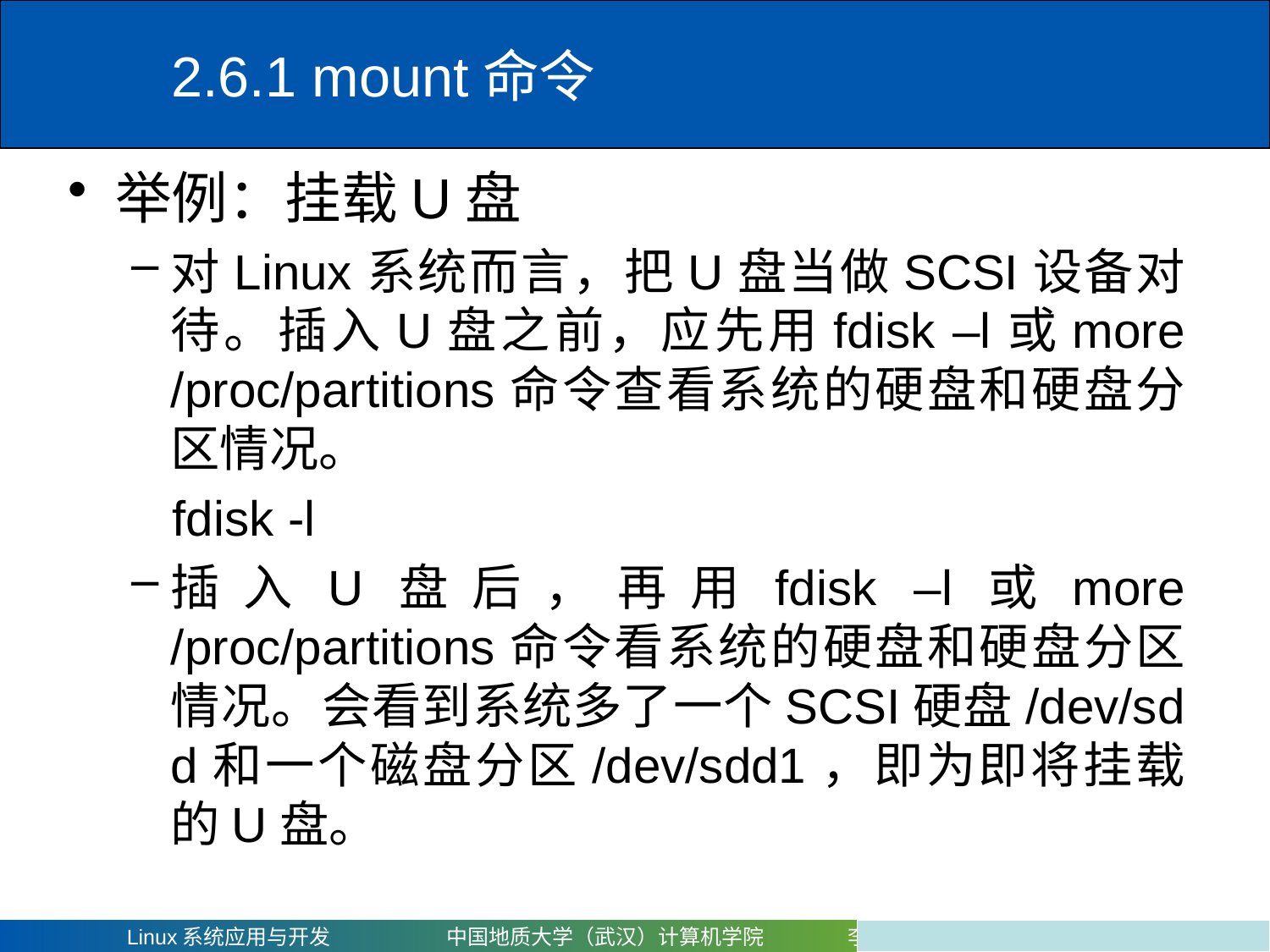

# 2.6.1 mount命令
举例：挂载U盘
对Linux系统而言，把U盘当做SCSI设备对待。插入U盘之前，应先用fdisk –l或more /proc/partitions命令查看系统的硬盘和硬盘分区情况。
   fdisk -l
插入U盘后，再用fdisk –l或more /proc/partitions命令看系统的硬盘和硬盘分区情况。会看到系统多了一个SCSI硬盘/dev/sdd和一个磁盘分区/dev/sdd1，即为即将挂载的U盘。